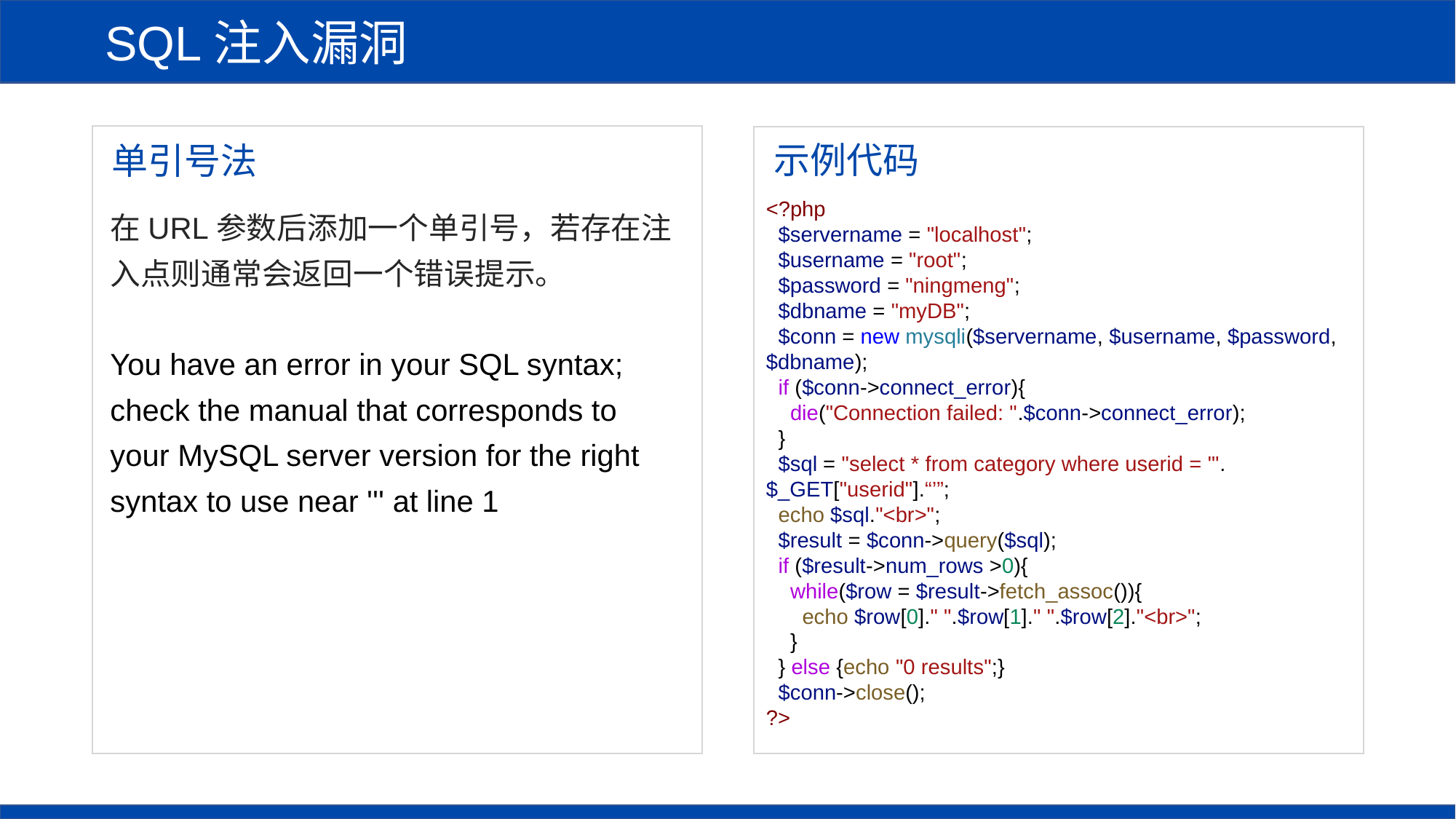

SQL注入漏洞

示例代码
单引号法
<?php
  $servername = "localhost";
  $username = "root";
  $password = "ningmeng";
  $dbname = "myDB";
  $conn = new mysqli($servername, $username, $password, $dbname);
  if ($conn->connect_error){
    die("Connection failed: ".$conn->connect_error);
  }
  $sql = "select * from category where userid = '".$_GET["userid"].“’”;
  echo $sql."<br>";
  $result = $conn->query($sql);
  if ($result->num_rows >0){
    while($row = $result->fetch_assoc()){
      echo $row[0]." ".$row[1]." ".$row[2]."<br>";
    }
  } else {echo "0 results";}
  $conn->close();
?>
在URL参数后添加一个单引号，若存在注入点则通常会返回一个错误提示。

You have an error in your SQL syntax; check the manual that corresponds to your MySQL server version for the right syntax to use near ''' at line 1